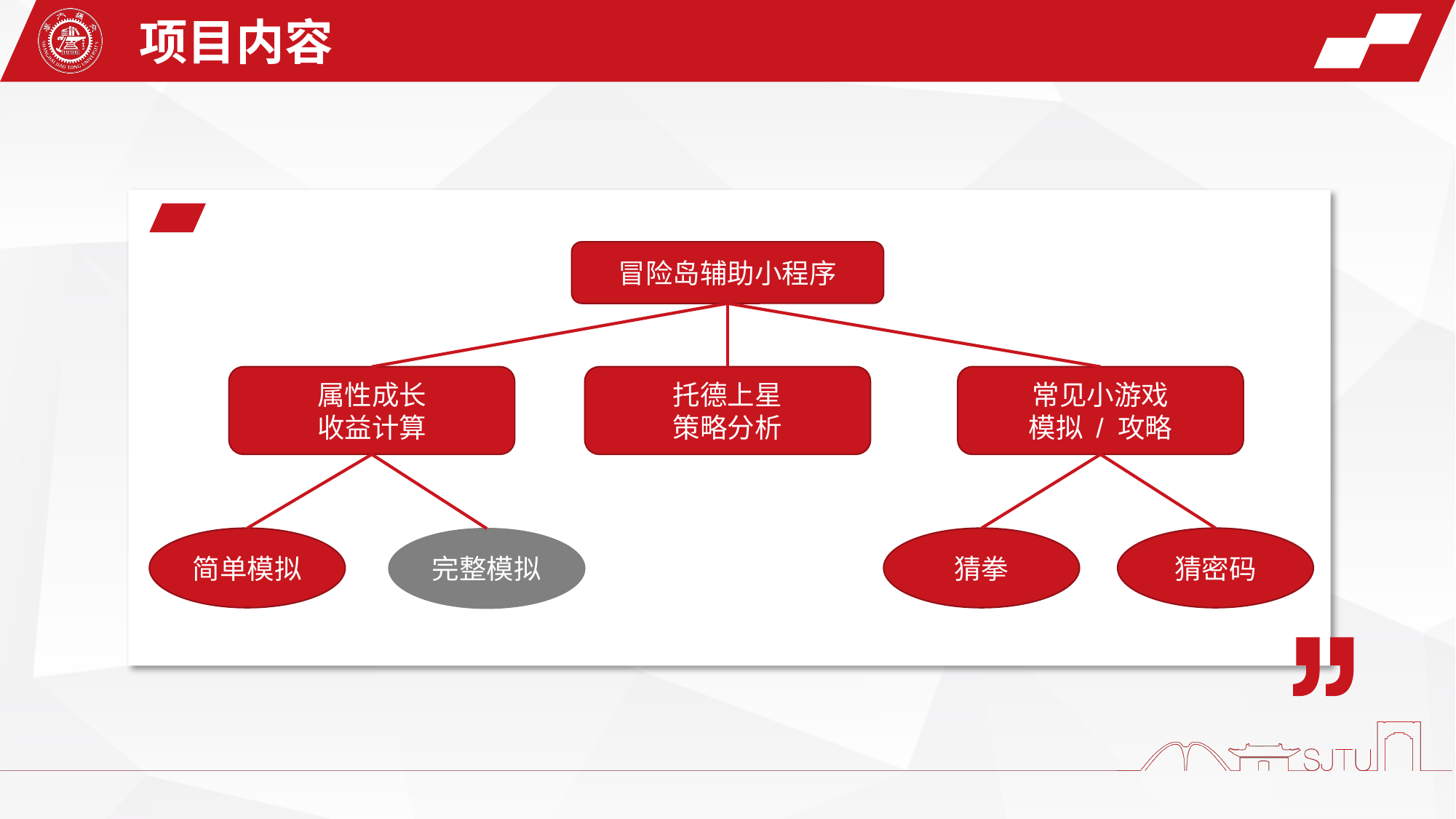

项目内容

冒险岛辅助小程序
属性成长
收益计算
托德上星
策略分析
常见小游戏
模拟 / 攻略
简单模拟
猜拳
猜密码
完整模拟